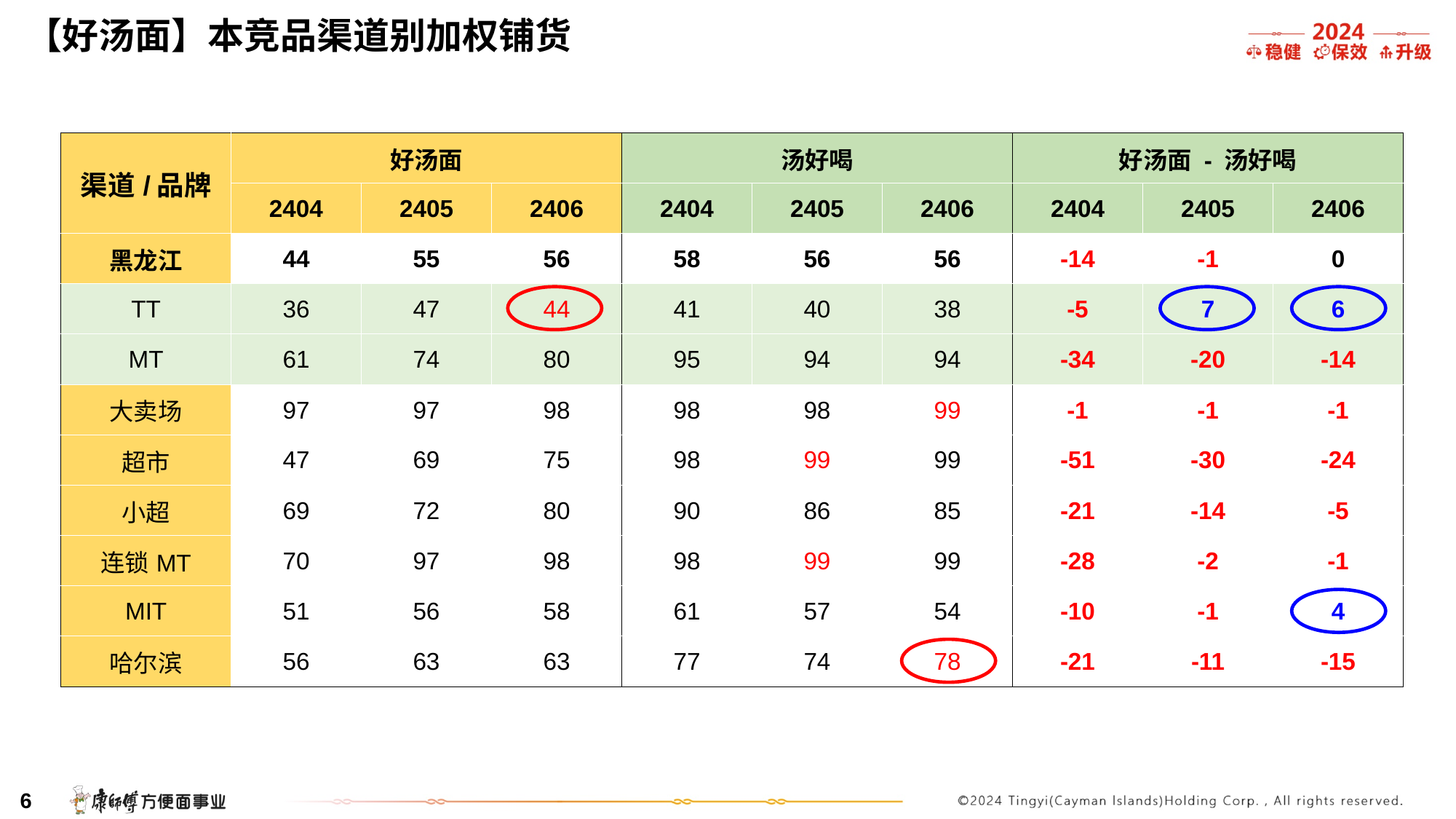

# 【好汤面】本竞品渠道别加权铺货
| 渠道/品牌 | 好汤面 |  |  | 汤好喝 |  |  | 好汤面 - 汤好喝 |  |  |
| --- | --- | --- | --- | --- | --- | --- | --- | --- | --- |
|  | 2404 | 2405 | 2406 | 2404 | 2405 | 2406 | 2404 | 2405 | 2406 |
| 黑龙江 | 44 | 55 | 56 | 58 | 56 | 56 | -14 | -1 | 0 |
| TT | 36 | 47 | 44 | 41 | 40 | 38 | -5 | 7 | 6 |
| MT | 61 | 74 | 80 | 95 | 94 | 94 | -34 | -20 | -14 |
| 大卖场 | 97 | 97 | 98 | 98 | 98 | 99 | -1 | -1 | -1 |
| 超市 | 47 | 69 | 75 | 98 | 99 | 99 | -51 | -30 | -24 |
| 小超 | 69 | 72 | 80 | 90 | 86 | 85 | -21 | -14 | -5 |
| 连锁MT | 70 | 97 | 98 | 98 | 99 | 99 | -28 | -2 | -1 |
| MIT | 51 | 56 | 58 | 61 | 57 | 54 | -10 | -1 | 4 |
| 哈尔滨 | 56 | 63 | 63 | 77 | 74 | 78 | -21 | -11 | -15 |